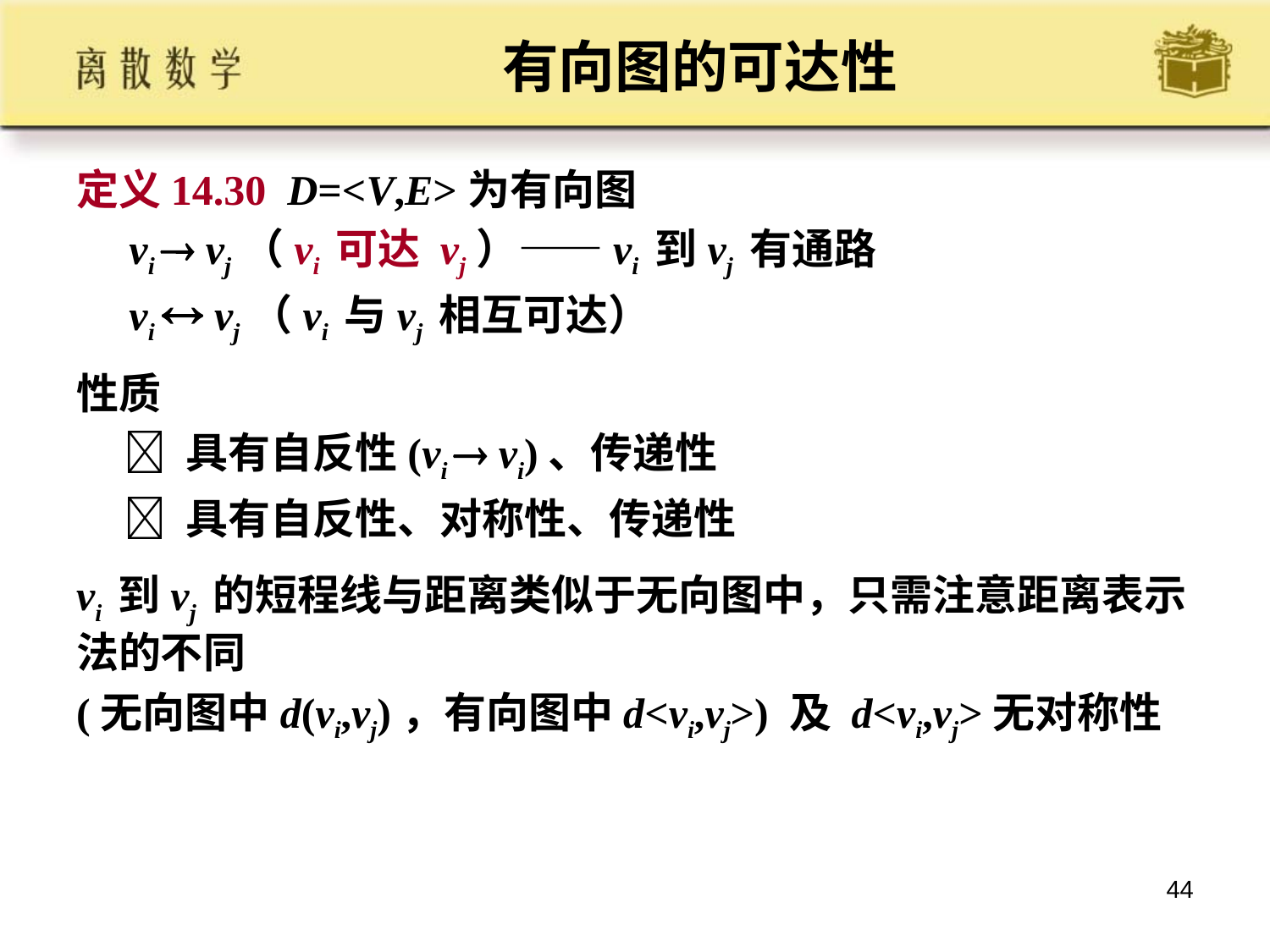

# 有向图的可达性
定义14.30  D=<V,E>为有向图
     vi → vj（vi 可达 vj）——vi 到vj 有通路
     vi ↔ vj（vi 与vj 相互可达）
性质
     → 具有自反性(vi → vi)、传递性
     ↔ 具有自反性、对称性、传递性
vi 到vj 的短程线与距离类似于无向图中，只需注意距离表示法的不同
(无向图中d(vi,vj)，有向图中d<vi,vj>) 及 d<vi,vj>无对称性
44